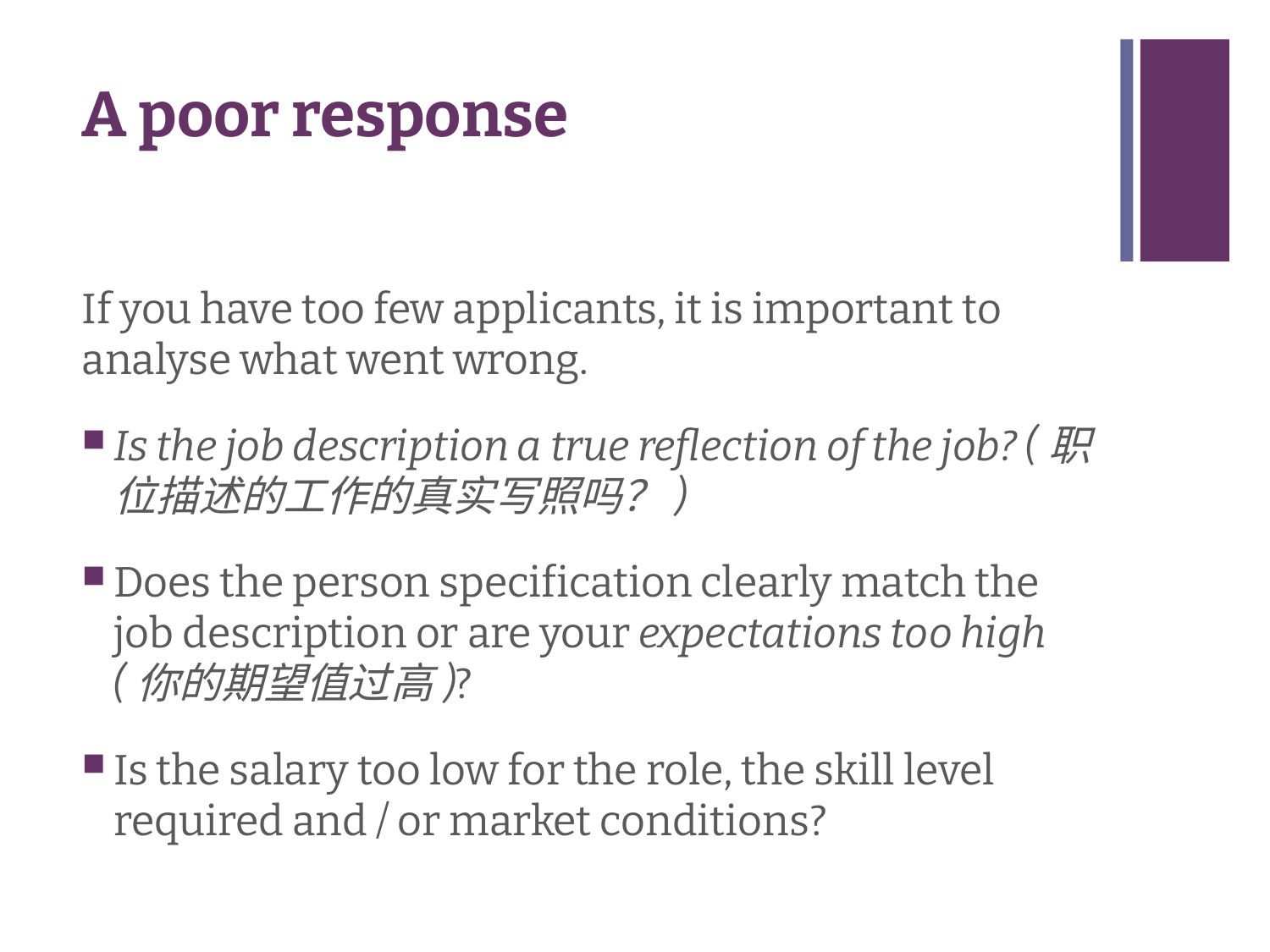

# A poor response
If you have too few applicants, it is important to analyse what went wrong.
Is the job description a true reflection of the job? (职位描述的工作的真实写照吗？)
Does the person specification clearly match the job description or are your expectations too high (你的期望值过高)?
Is the salary too low for the role, the skill level required and / or market conditions?